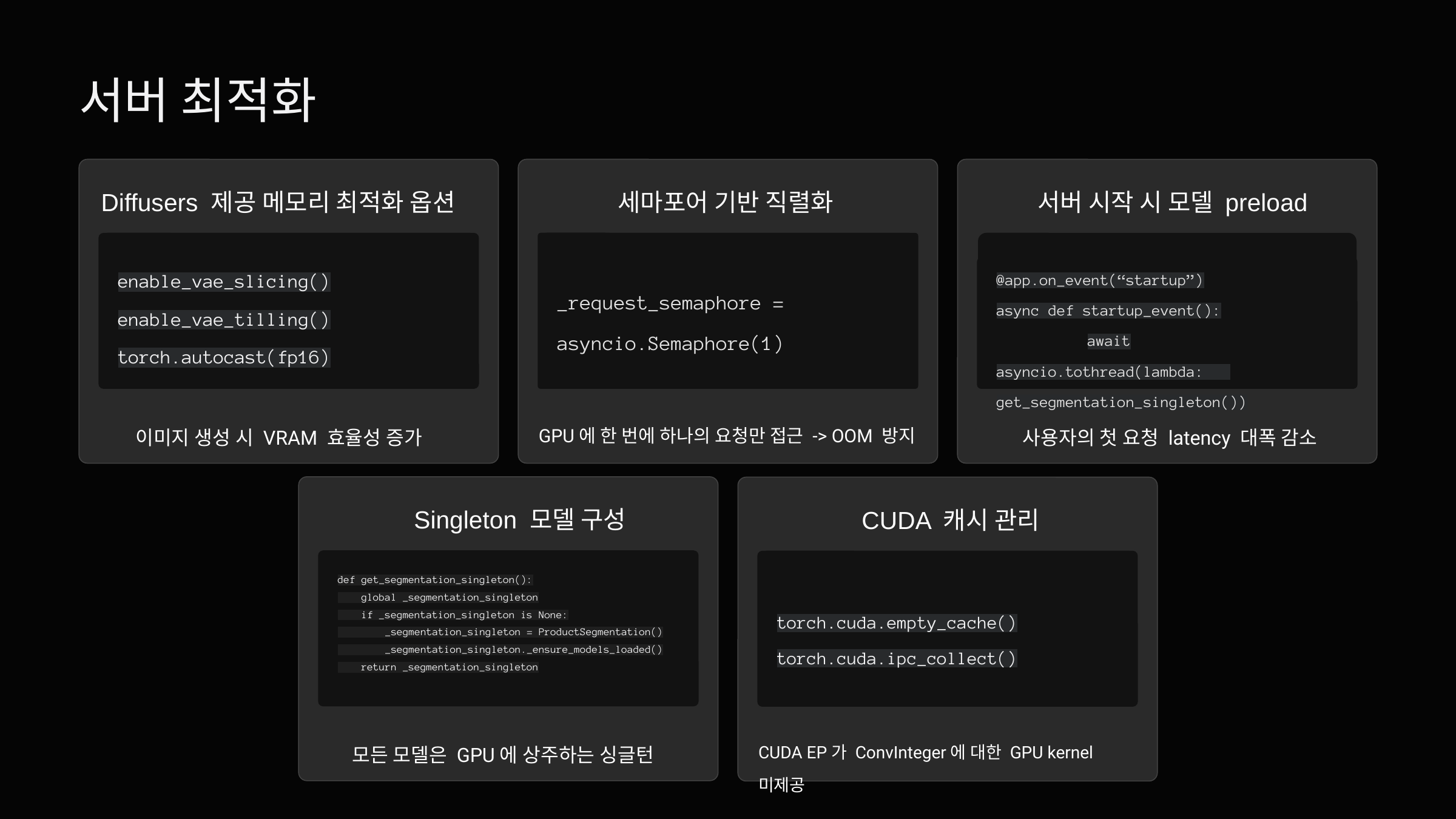

서버 최적화

세마포어 기반 직렬화
서버 시작 시 모델 preload
Diffusers 제공 메모리 최적화 옵션

enable_vae_slicing()
enable_vae_tilling()
torch.autocast(fp16)

@app.on_event(“startup”)
async def startup_event():
	await asyncio.tothread(lambda:    get_segmentation_singleton())
_request_semaphore = asyncio.Semaphore(1)
이미지 생성 시 VRAM 효율성 증가
사용자의 첫 요청 latency 대폭 감소
GPU에 한 번에 하나의 요청만 접근 -> OOM 방지

Singleton 모델 구성
CUDA 캐시 관리

def get_segmentation_singleton():
    global _segmentation_singleton
    if _segmentation_singleton is None:
        _segmentation_singleton = ProductSegmentation()
        _segmentation_singleton._ensure_models_loaded()
    return _segmentation_singleton

torch.cuda.empty_cache()
torch.cuda.ipc_collect()
모든 모델은 GPU에 상주하는 싱글턴
CUDA EP가 ConvInteger에 대한 GPU kernel 미제공